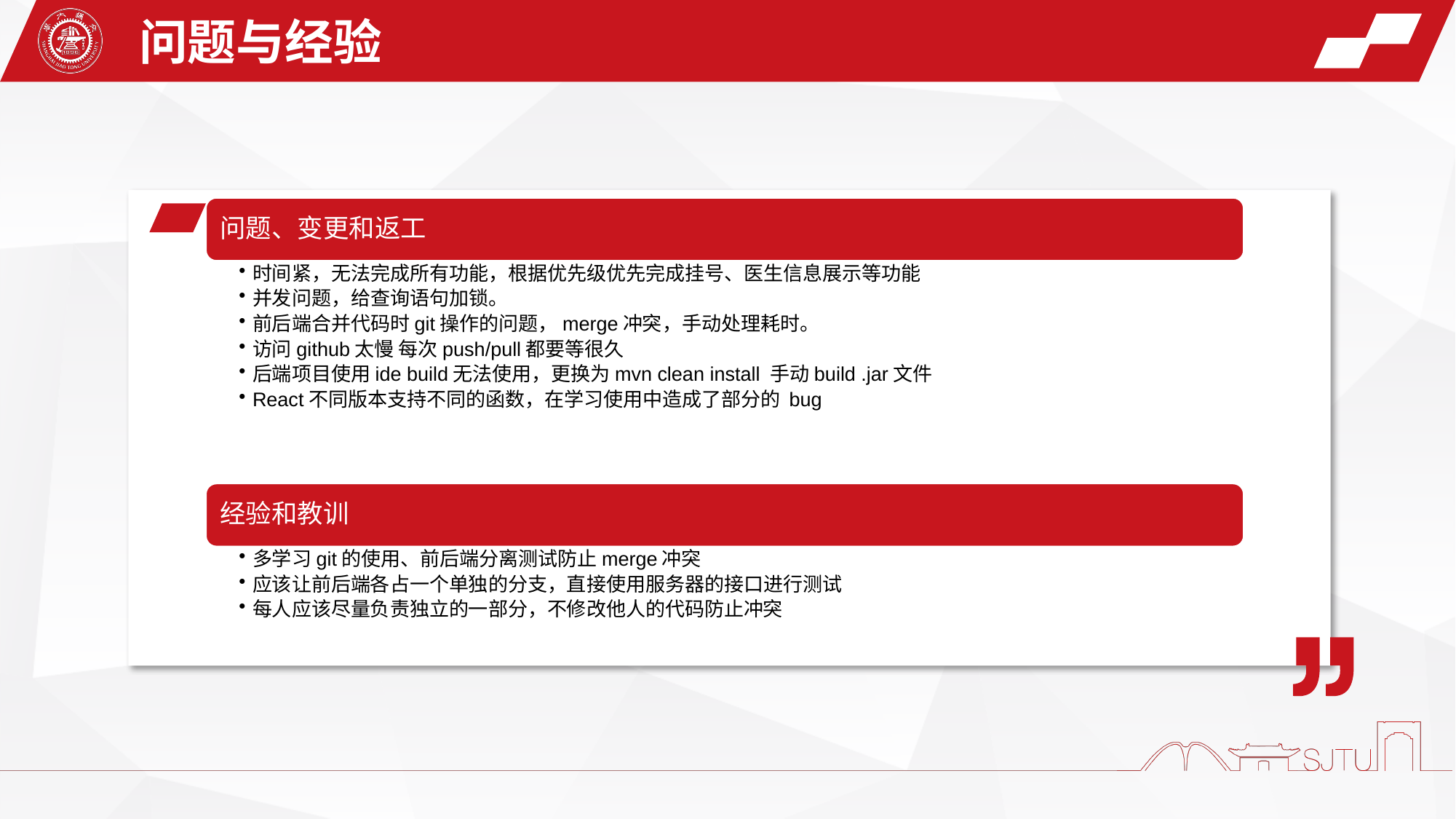

问题与经验

问题、变更和返工
时间紧，无法完成所有功能，根据优先级优先完成挂号、医生信息展示等功能
并发问题，给查询语句加锁。
前后端合并代码时git操作的问题，merge冲突，手动处理耗时。
访问github太慢 每次push/pull都要等很久
后端项目使用ide build无法使用，更换为mvn clean install 手动build .jar文件
React不同版本支持不同的函数，在学习使用中造成了部分的 bug
经验和教训
多学习git的使用、前后端分离测试防止merge冲突
应该让前后端各占一个单独的分支，直接使用服务器的接口进行测试
每人应该尽量负责独立的一部分，不修改他人的代码防止冲突